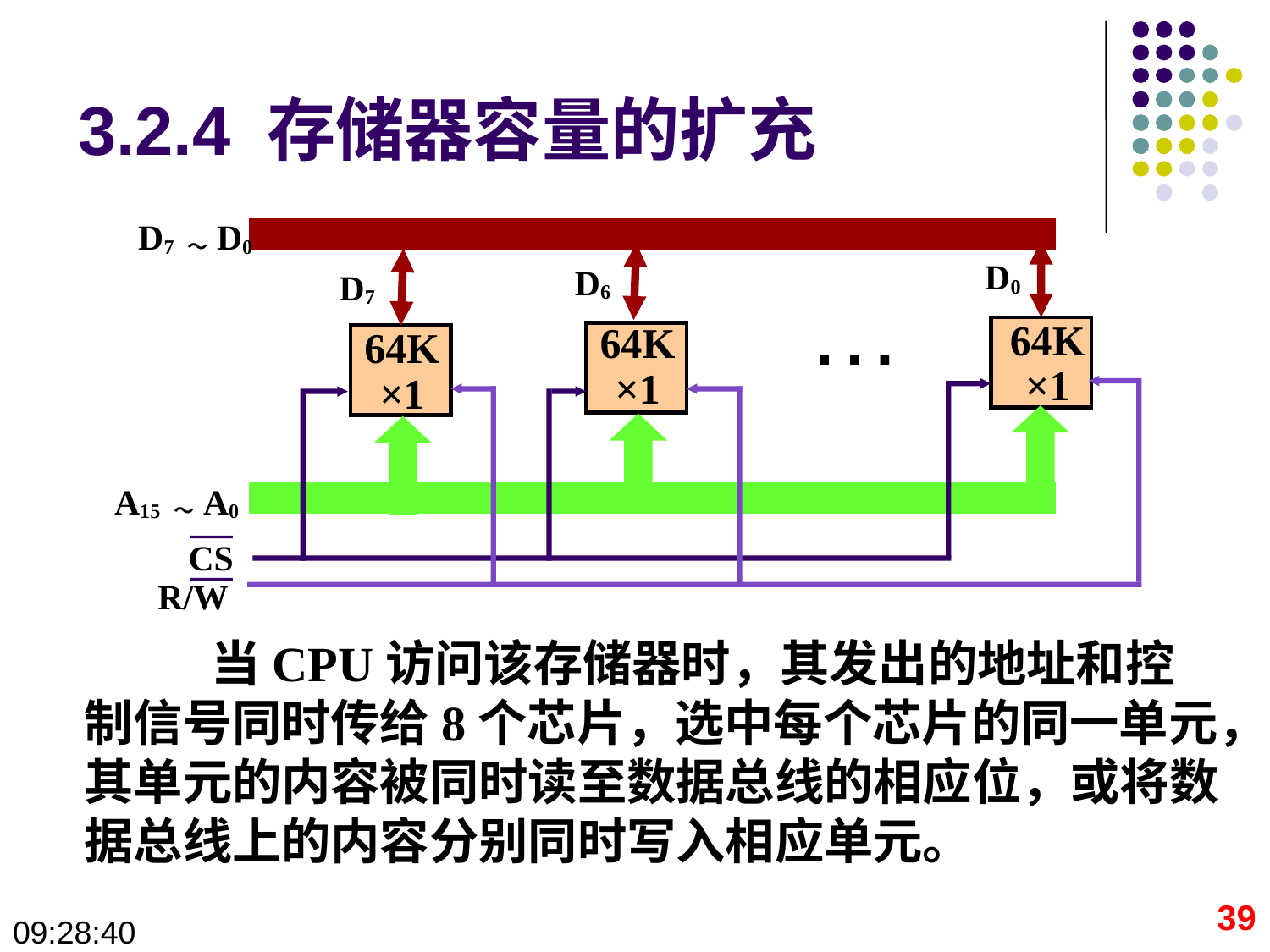

# 3.2.4 存储器容量的扩充
D7 ～D0

D0
D6
D7
64K
×1
64K
×1
64K
×1

A15 ～A0

CS

R/W

…

	当CPU访问该存储器时，其发出的地址和控制信号同时传给8个芯片，选中每个芯片的同一单元，其单元的内容被同时读至数据总线的相应位，或将数据总线上的内容分别同时写入相应单元。
39
09:28:40